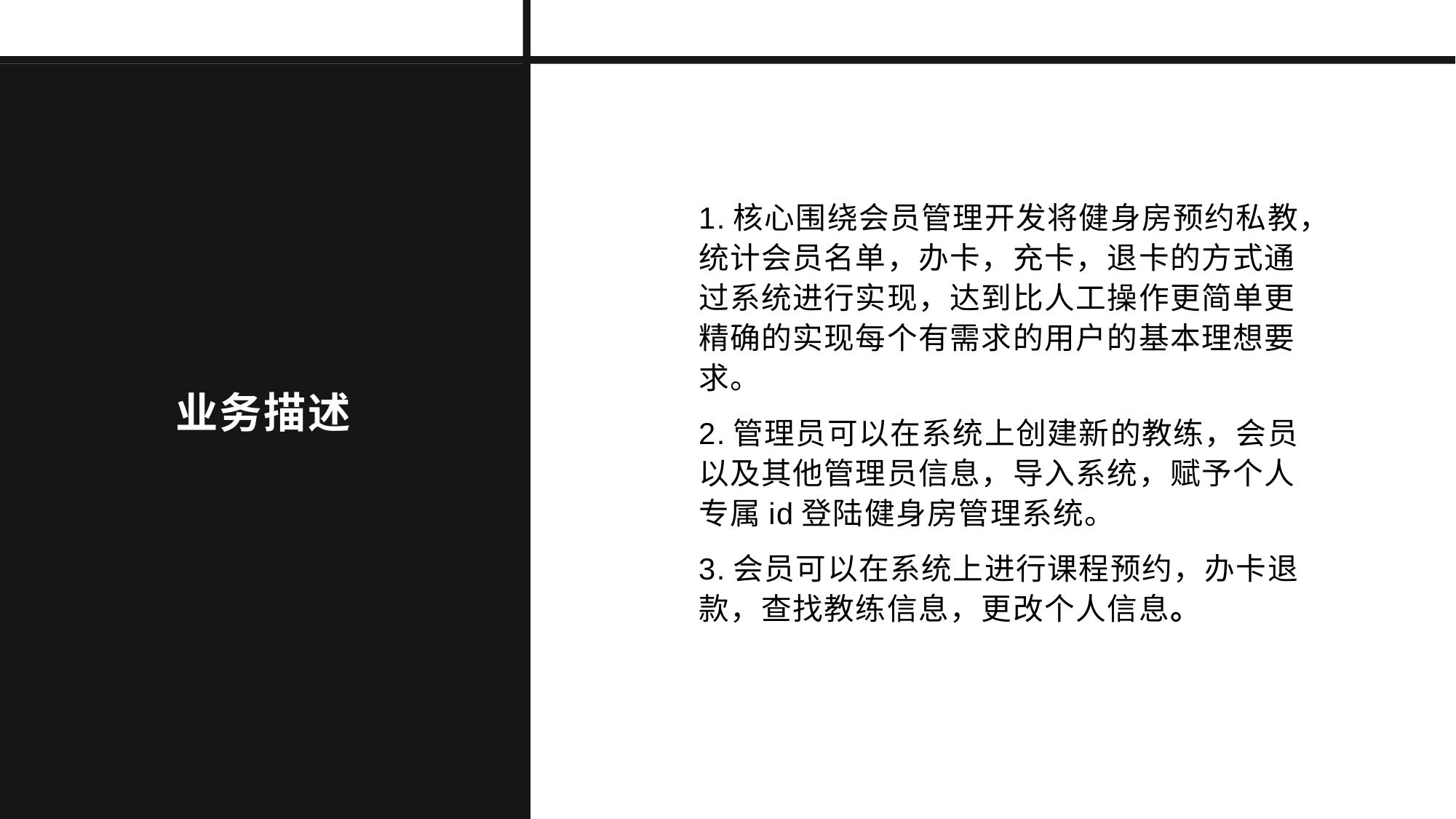

# 业务描述
1.核心围绕会员管理开发将健身房预约私教，统计会员名单，办卡，充卡，退卡的方式通过系统进行实现，达到比人工操作更简单更精确的实现每个有需求的用户的基本理想要求。
2.管理员可以在系统上创建新的教练，会员以及其他管理员信息，导入系统，赋予个人专属id登陆健身房管理系统。
3.会员可以在系统上进行课程预约，办卡退款，查找教练信息，更改个人信息。